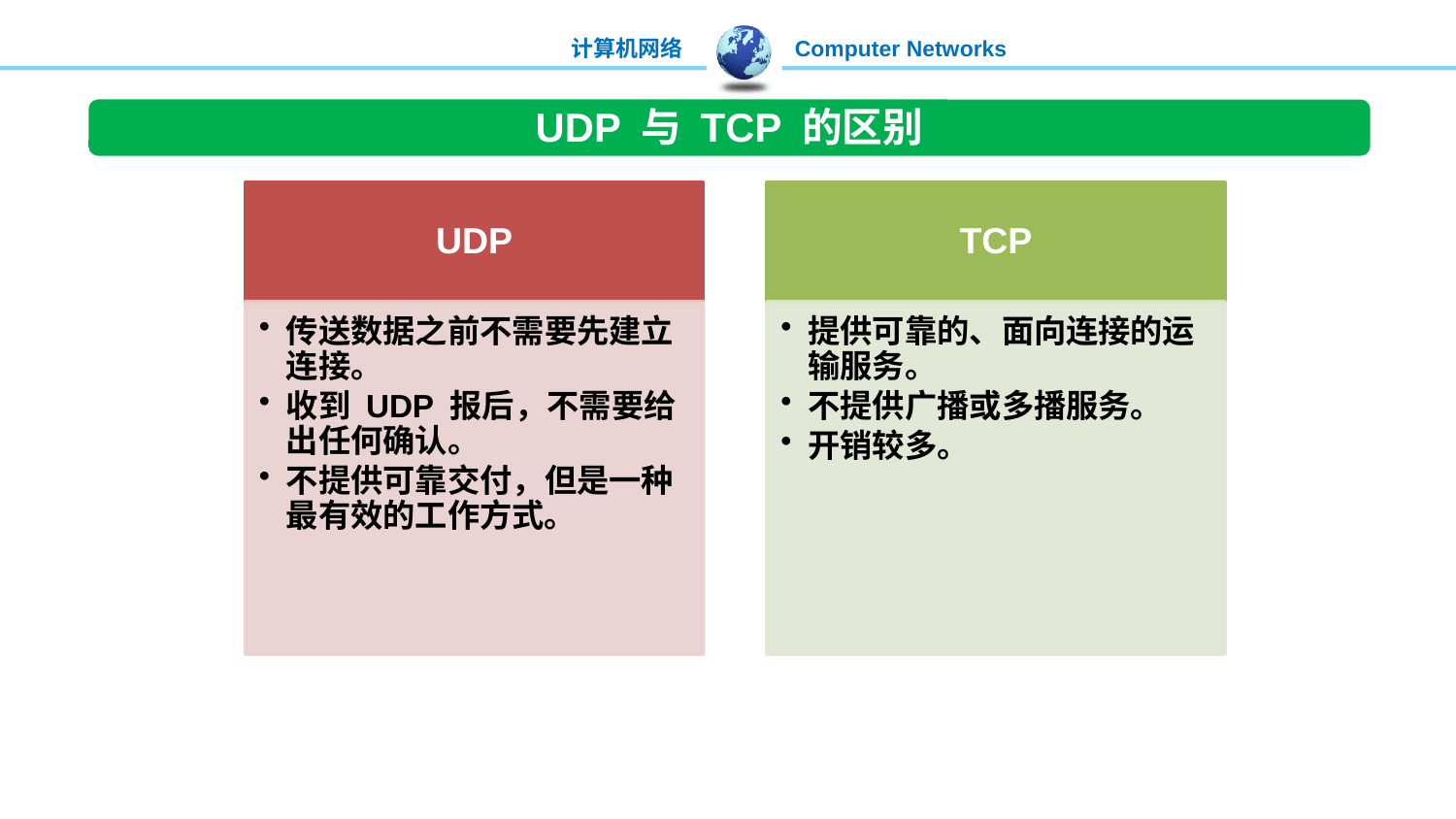

UDP 与 TCP 的区别

UDP
传送数据之前不需要先建立连接。
收到 UDP 报后，不需要给出任何确认。
不提供可靠交付，但是一种最有效的工作方式。
TCP
提供可靠的、面向连接的运输服务。
不提供广播或多播服务。
开销较多。